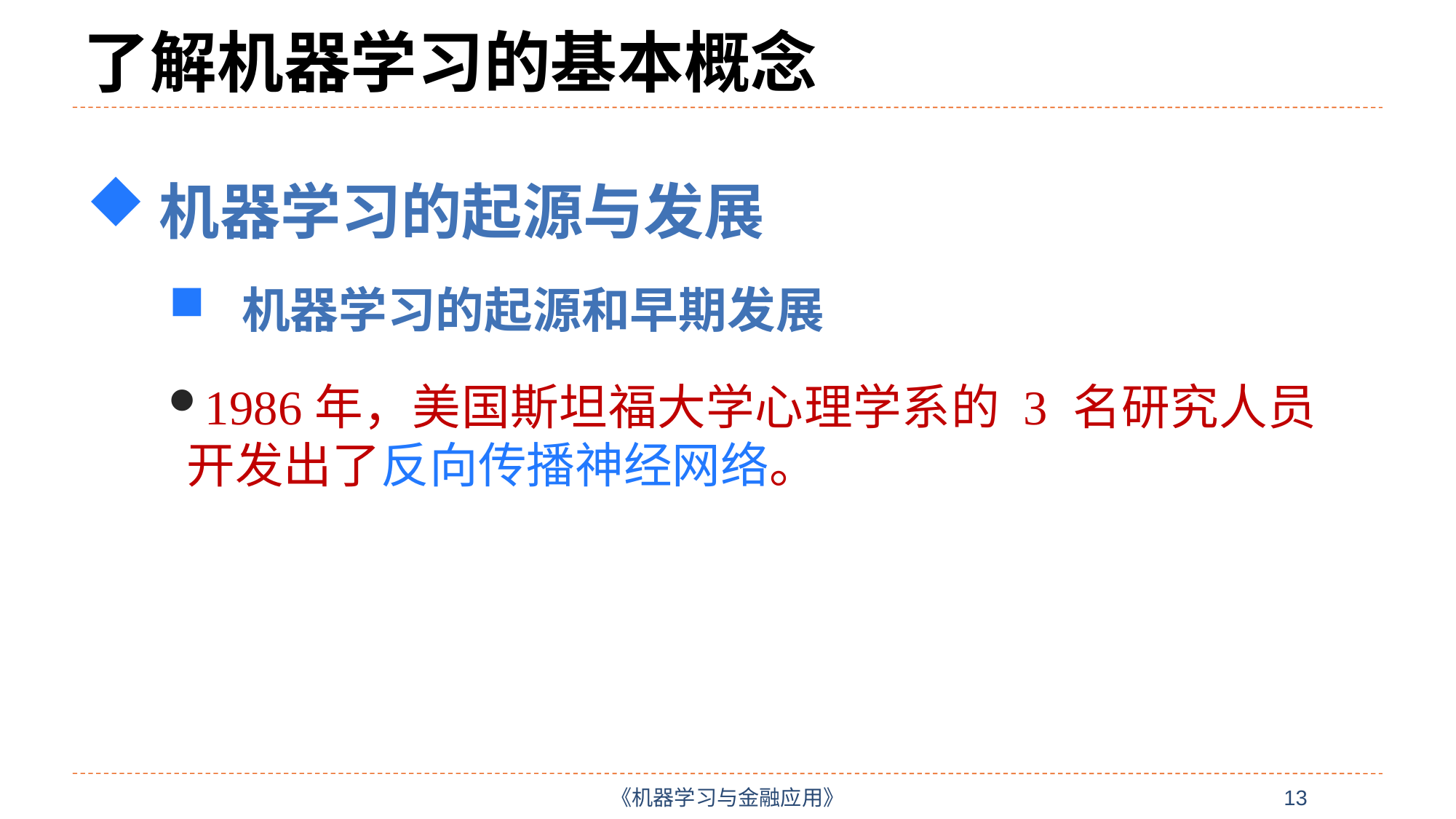

# 了解机器学习的基本概念
机器学习的起源与发展

机器学习的起源和早期发展
1986年，美国斯坦福大学心理学系的 3 名研究人员开发出了反向传播神经网络。